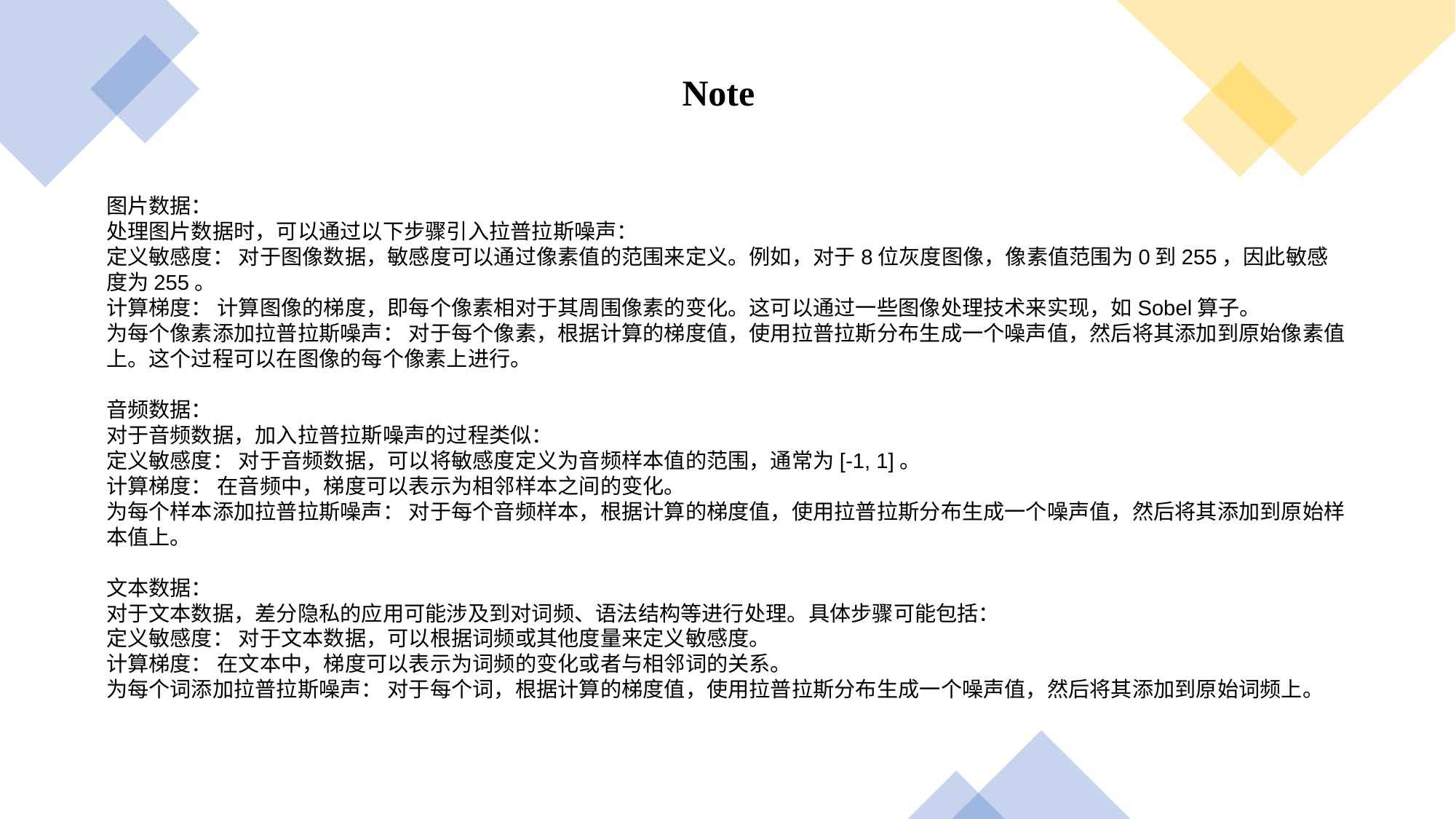

Note

图片数据：
处理图片数据时，可以通过以下步骤引入拉普拉斯噪声：
定义敏感度： 对于图像数据，敏感度可以通过像素值的范围来定义。例如，对于8位灰度图像，像素值范围为0到255，因此敏感度为255。
计算梯度： 计算图像的梯度，即每个像素相对于其周围像素的变化。这可以通过一些图像处理技术来实现，如Sobel算子。
为每个像素添加拉普拉斯噪声： 对于每个像素，根据计算的梯度值，使用拉普拉斯分布生成一个噪声值，然后将其添加到原始像素值上。这个过程可以在图像的每个像素上进行。

音频数据：
对于音频数据，加入拉普拉斯噪声的过程类似：
定义敏感度： 对于音频数据，可以将敏感度定义为音频样本值的范围，通常为[-1, 1]。
计算梯度： 在音频中，梯度可以表示为相邻样本之间的变化。
为每个样本添加拉普拉斯噪声： 对于每个音频样本，根据计算的梯度值，使用拉普拉斯分布生成一个噪声值，然后将其添加到原始样本值上。

文本数据：
对于文本数据，差分隐私的应用可能涉及到对词频、语法结构等进行处理。具体步骤可能包括：
定义敏感度： 对于文本数据，可以根据词频或其他度量来定义敏感度。
计算梯度： 在文本中，梯度可以表示为词频的变化或者与相邻词的关系。
为每个词添加拉普拉斯噪声： 对于每个词，根据计算的梯度值，使用拉普拉斯分布生成一个噪声值，然后将其添加到原始词频上。